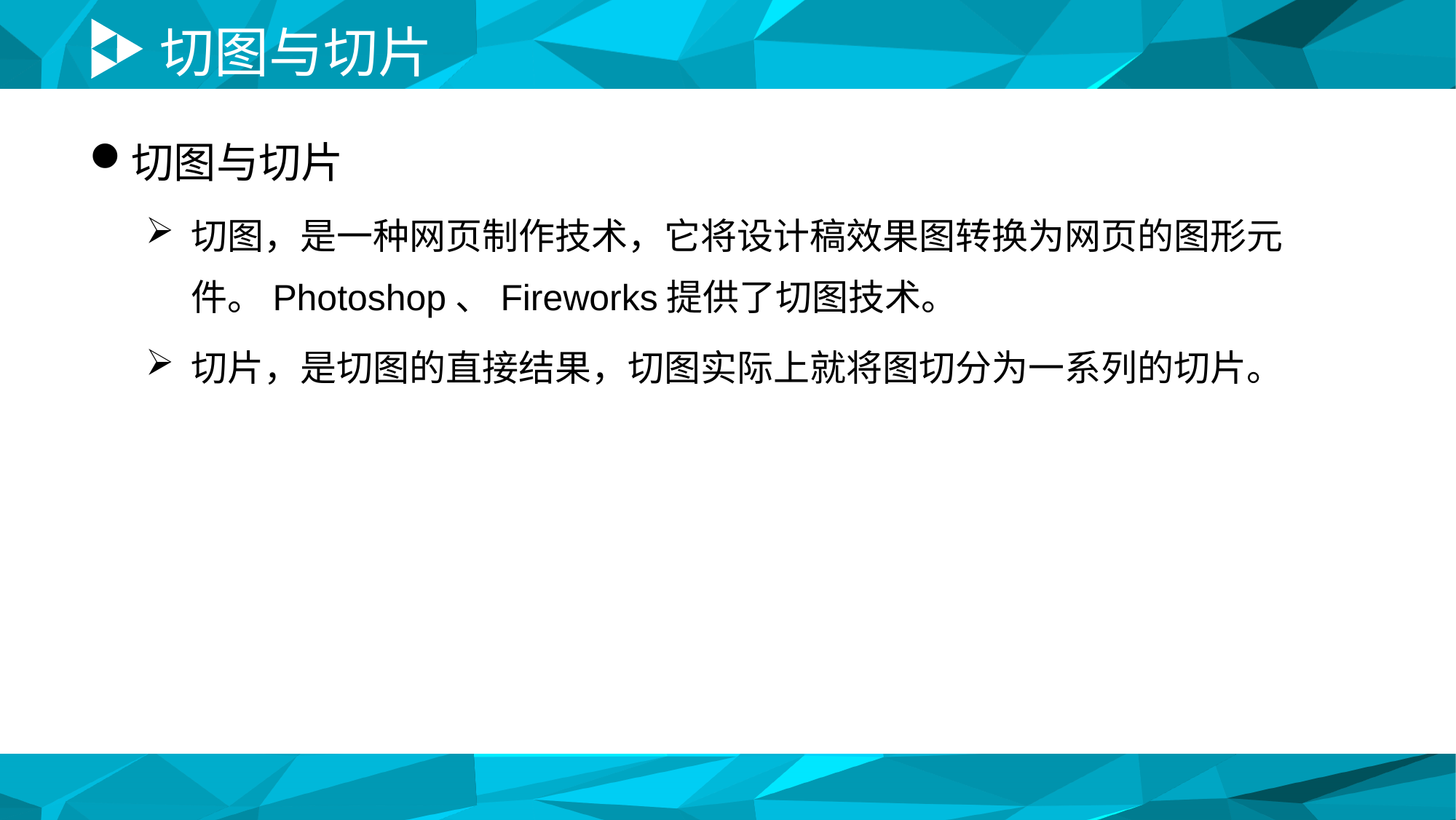

# 切图与切片
切图与切片
切图，是一种网页制作技术，它将设计稿效果图转换为网页的图形元件。Photoshop、Fireworks提供了切图技术。
切片，是切图的直接结果，切图实际上就将图切分为一系列的切片。